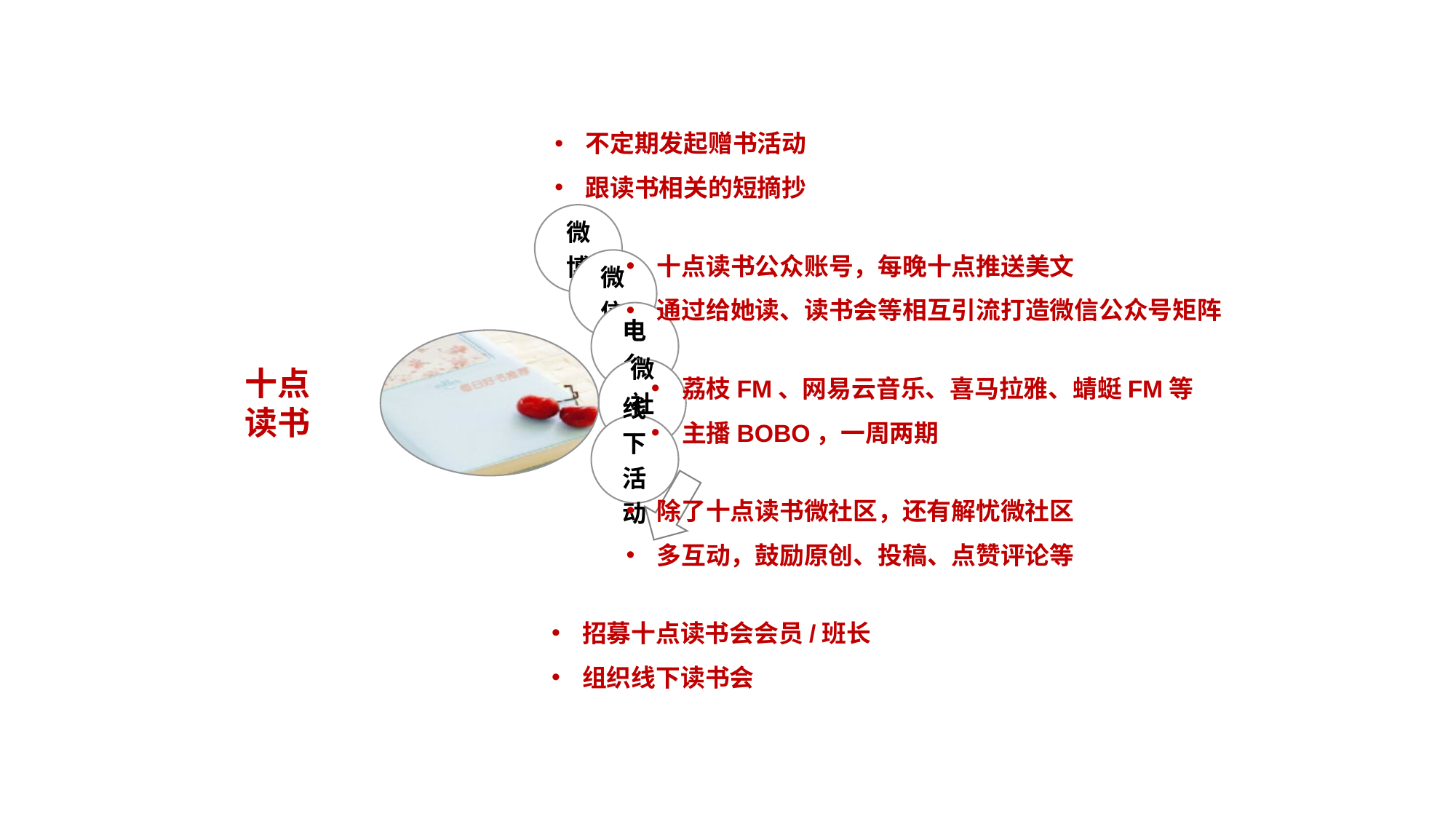

不定期发起赠书活动
跟读书相关的短摘抄
微博
微信
电台
微社区
线下
活动
十点读书公众账号，每晚十点推送美文
通过给她读、读书会等相互引流打造微信公众号矩阵
荔枝FM、网易云音乐、喜马拉雅、蜻蜓FM等
主播BOBO，一周两期
十点
读书
除了十点读书微社区，还有解忧微社区
多互动，鼓励原创、投稿、点赞评论等
招募十点读书会会员/班长
组织线下读书会